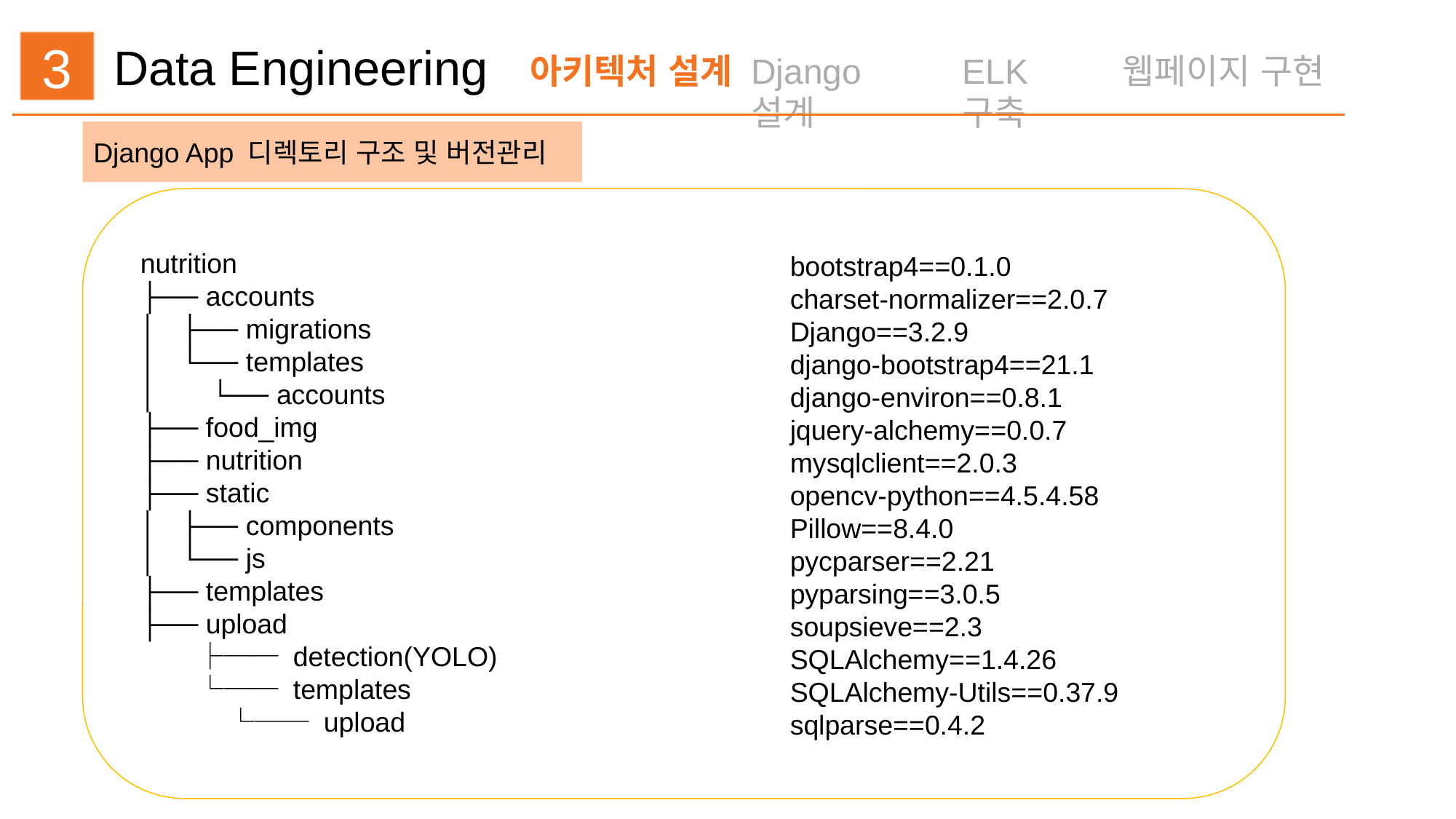

Data Engineering
3
아키텍처 설계
Django 설계
ELK 구축
웹페이지 구현
Django App 디렉토리 구조 및 버전관리

nutrition
├── accounts
│   ├── migrations
│   └── templates
│       └── accounts
├── food_img
├── nutrition
├── static
│   ├── components
│   └── js
├── templates
├── upload
   　├── detection(YOLO)
   　└── templates
      　 └── upload
bootstrap4==0.1.0
charset-normalizer==2.0.7
Django==3.2.9
django-bootstrap4==21.1
django-environ==0.8.1
jquery-alchemy==0.0.7
mysqlclient==2.0.3
opencv-python==4.5.4.58
Pillow==8.4.0
pycparser==2.21
pyparsing==3.0.5
soupsieve==2.3
SQLAlchemy==1.4.26
SQLAlchemy-Utils==0.37.9
sqlparse==0.4.2